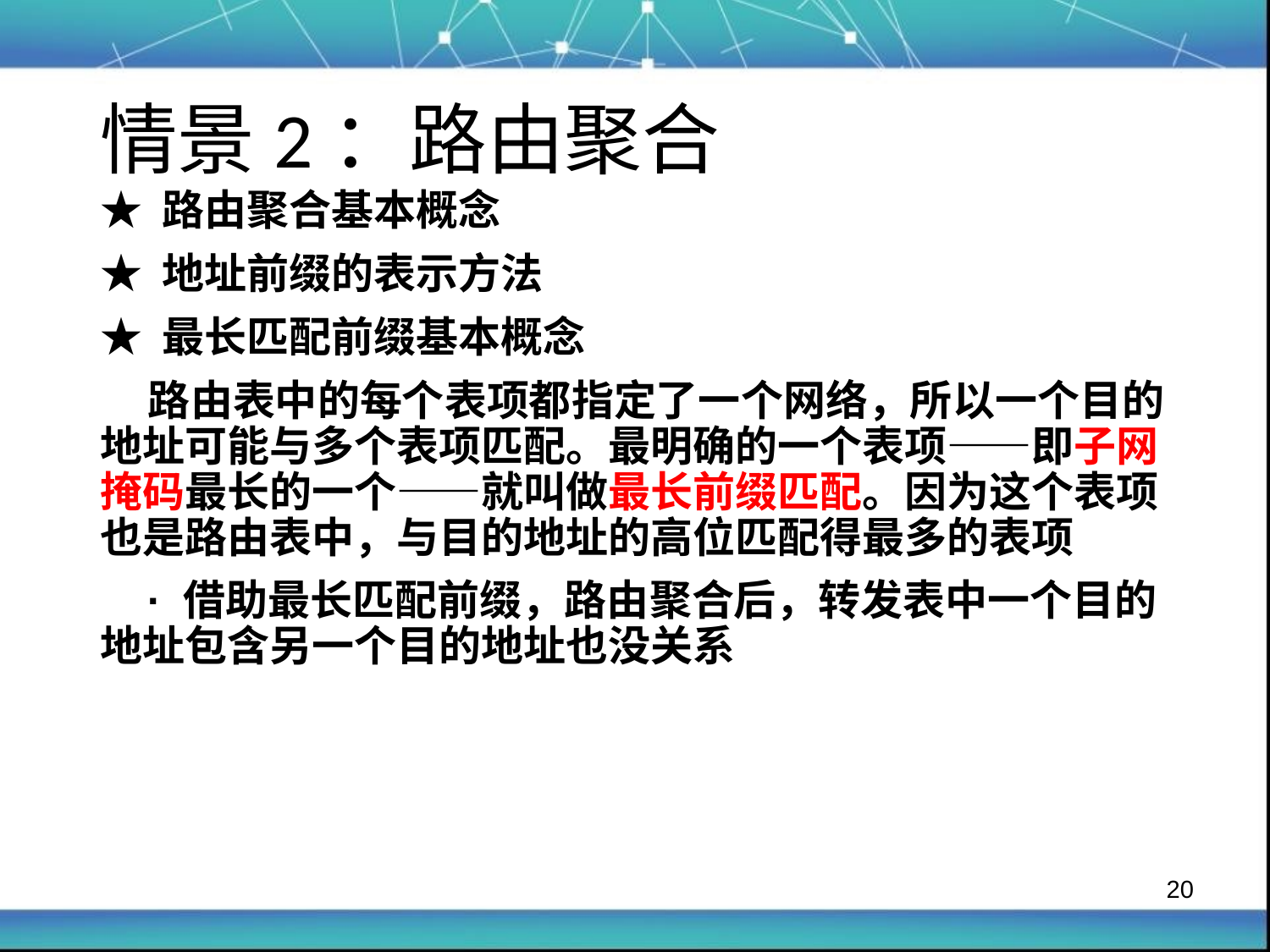

情景2：路由聚合
★ 路由聚合基本概念
★ 地址前缀的表示方法
★ 最长匹配前缀基本概念
    路由表中的每个表项都指定了一个网络，所以一个目的地址可能与多个表项匹配。最明确的一个表项——即子网掩码最长的一个——就叫做最长前缀匹配。因为这个表项也是路由表中，与目的地址的高位匹配得最多的表项
    · 借助最长匹配前缀，路由聚合后，转发表中一个目的地址包含另一个目的地址也没关系

20